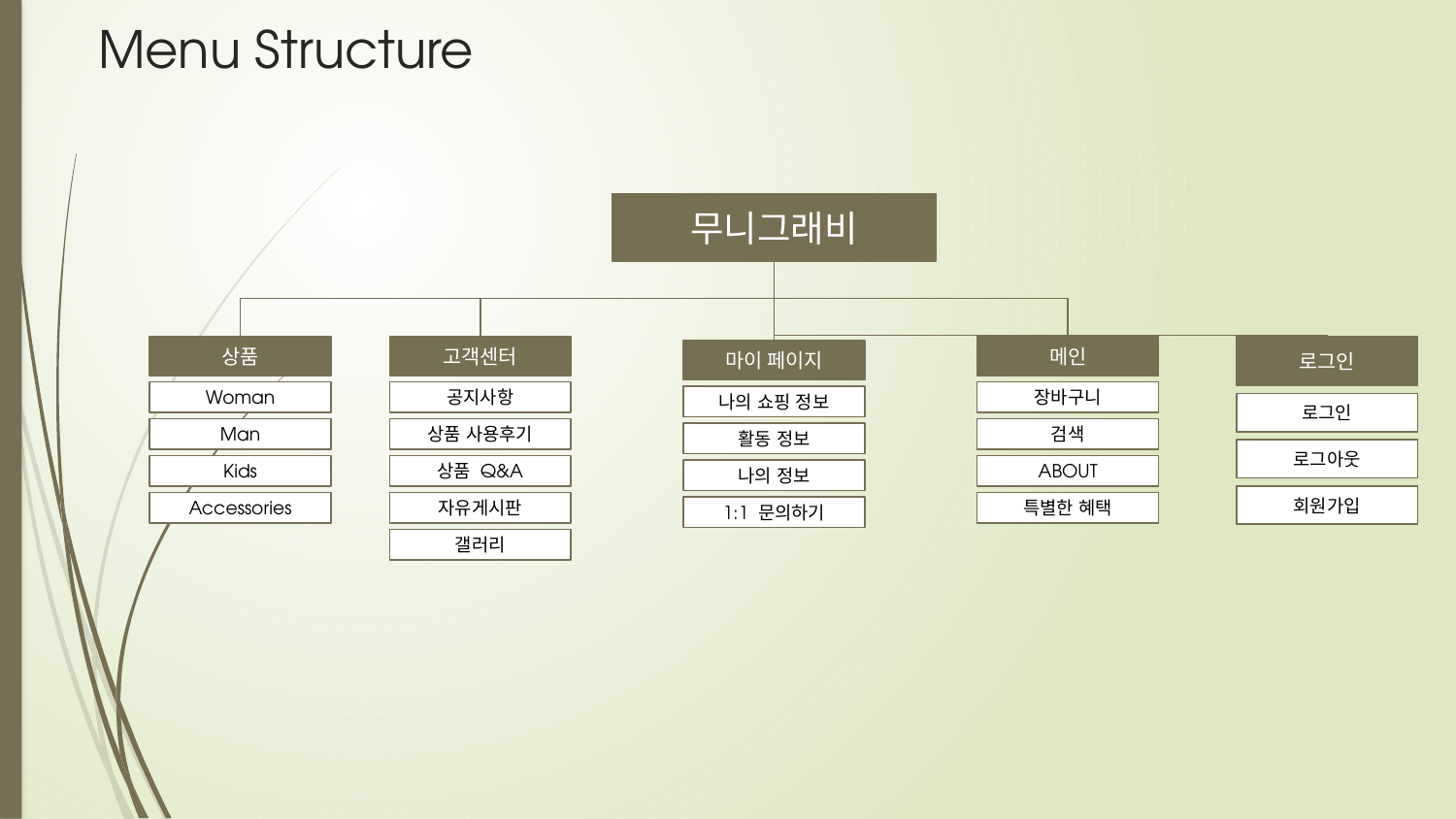

# Menu Structure
무니그래비
메인
로그인
상품
고객센터
마이 페이지
장바구니
Woman
공지사항
나의 쇼핑 정보
로그인
검색
Man
상품 사용후기
활동 정보
로그아웃
ABOUT
Kids
상품 Q&A
나의 정보
회원가입
특별한 혜택
Accessories
자유게시판
1:1 문의하기
갤러리